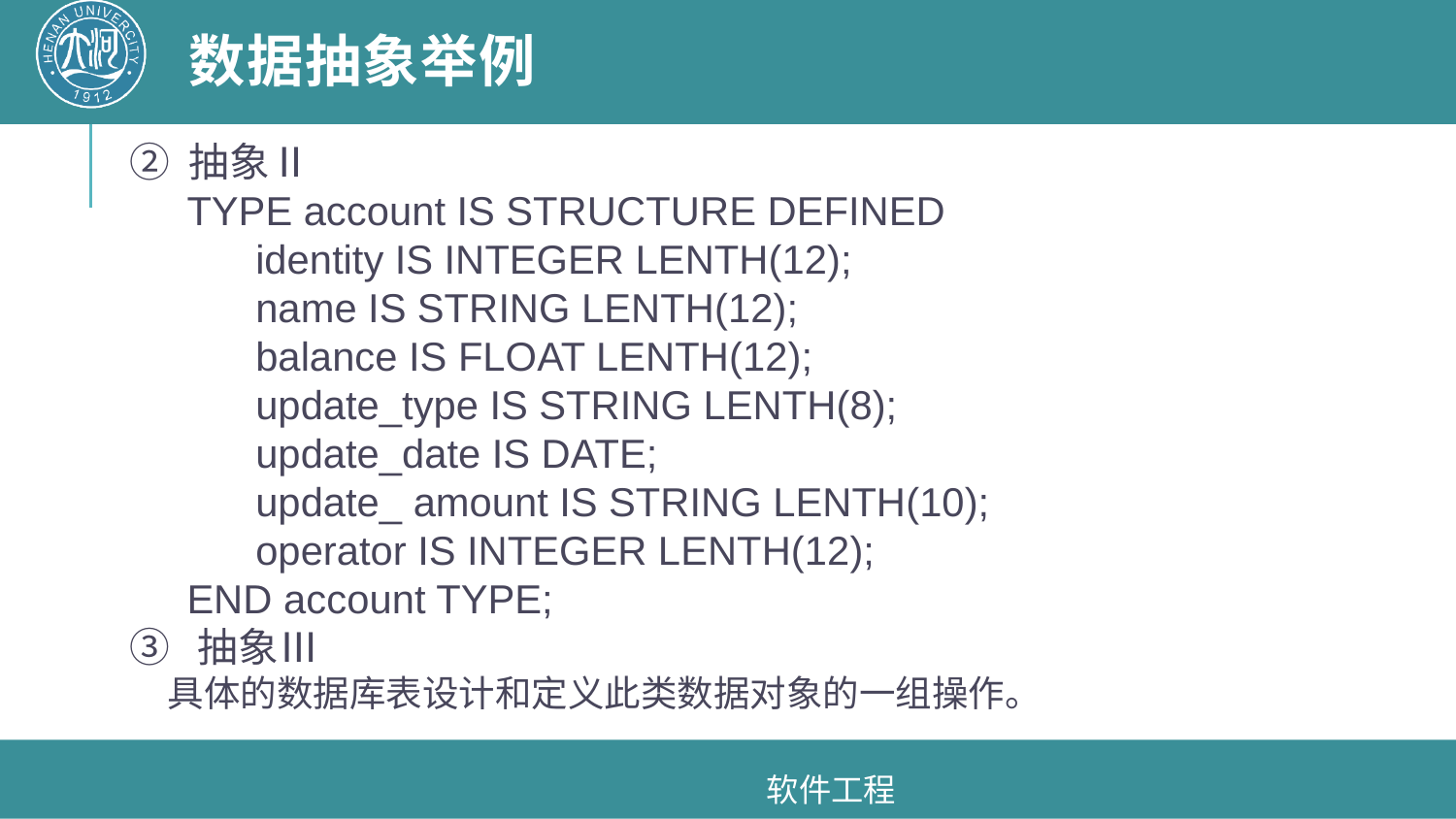

# 数据抽象举例
② 抽象Ⅱ
TYPE account IS STRUCTURE DEFINED
identity IS INTEGER LENTH(12);
name IS STRING LENTH(12);
balance IS FLOAT LENTH(12);
update_type IS STRING LENTH(8);
update_date IS DATE;
update_ amount IS STRING LENTH(10);
operator IS INTEGER LENTH(12);
END account TYPE;
③  抽象Ⅲ
     具体的数据库表设计和定义此类数据对象的一组操作。

软件工程
143